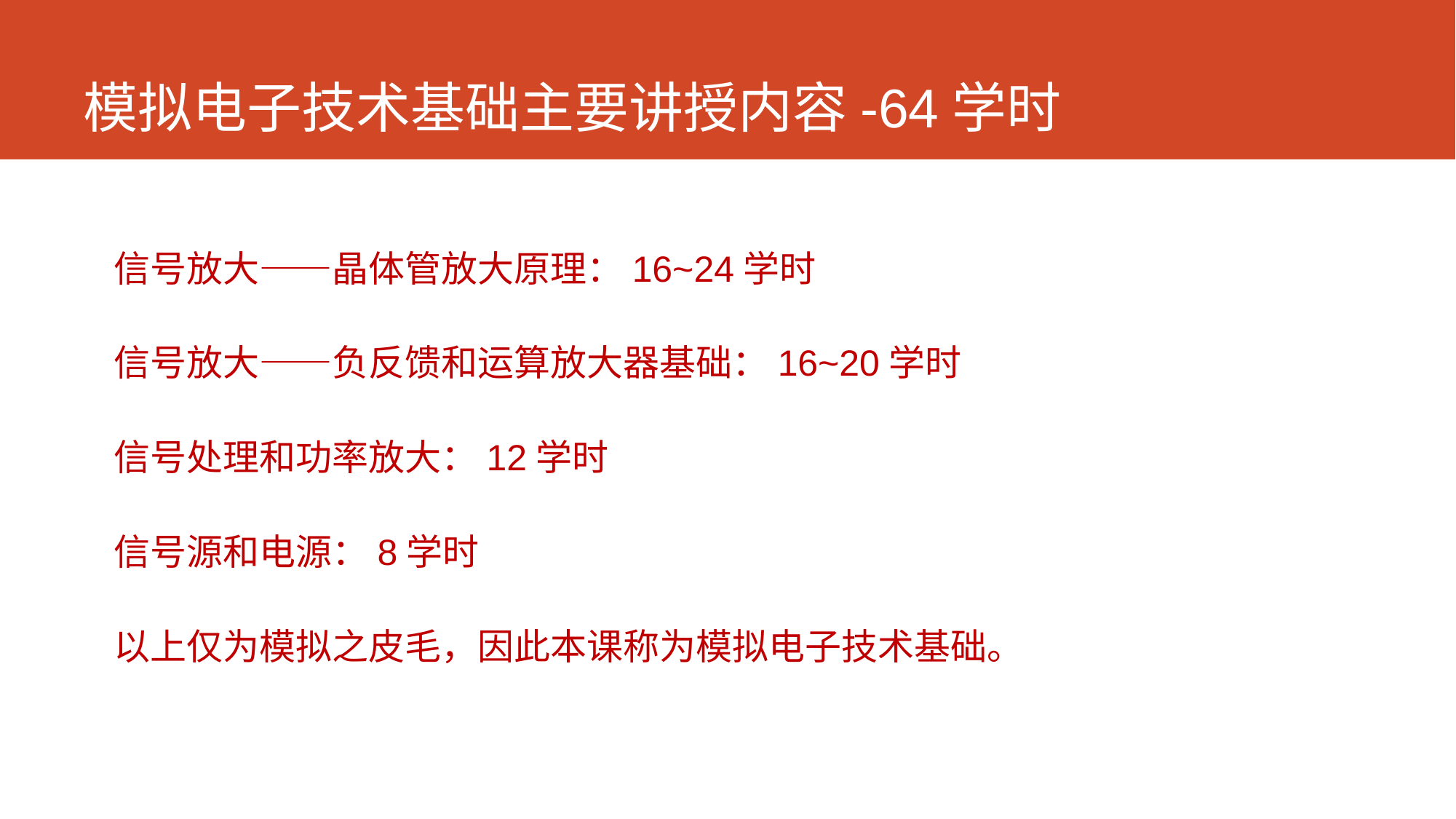

# 模拟电子技术基础主要讲授内容-64学时
信号放大——晶体管放大原理：16~24学时
信号放大——负反馈和运算放大器基础：16~20学时
信号处理和功率放大：12学时
信号源和电源：8学时
以上仅为模拟之皮毛，因此本课称为模拟电子技术基础。